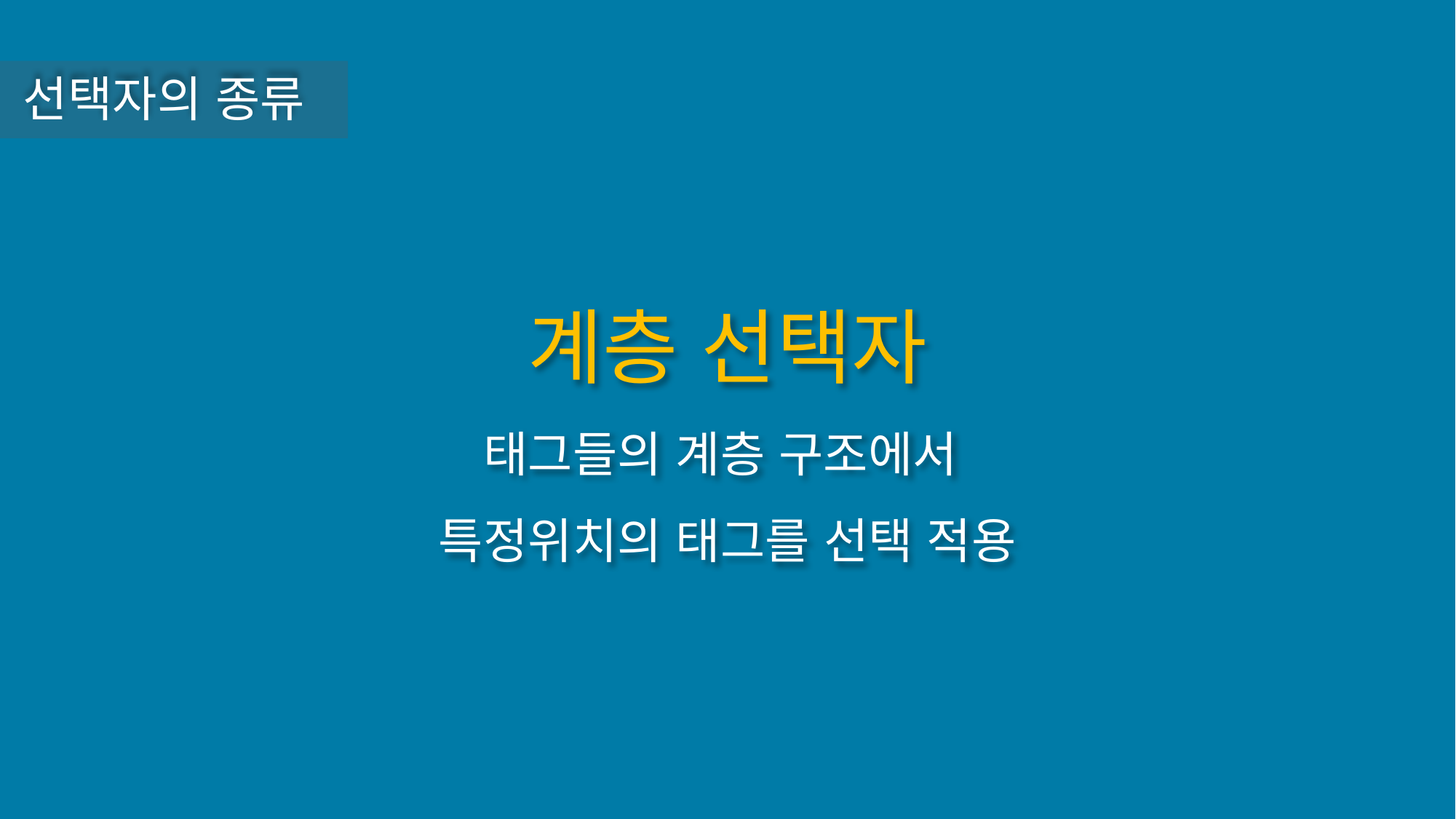

선택자의 종류
계층 선택자
태그들의 계층 구조에서
특정위치의 태그를 선택 적용